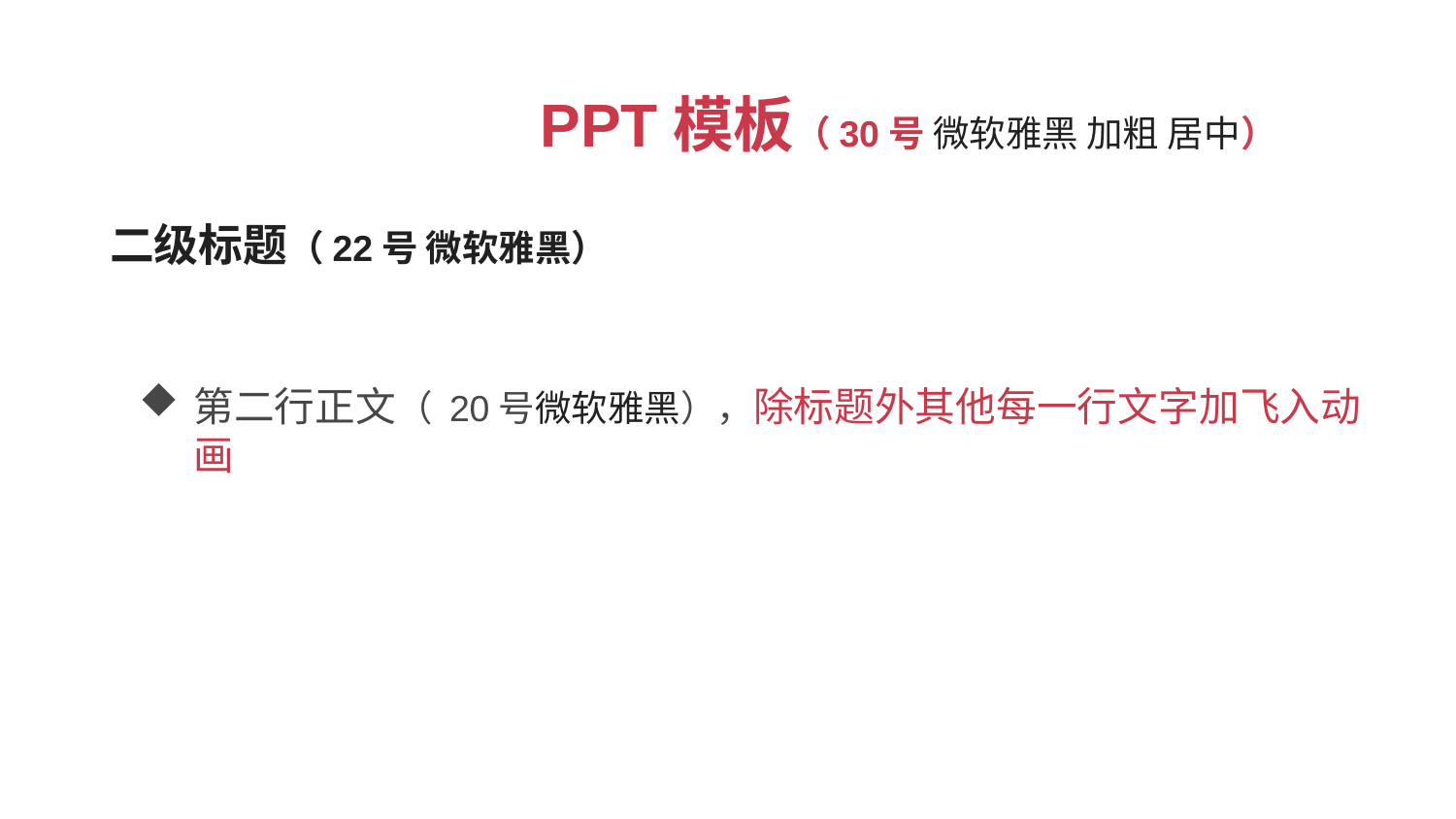

PPT模板（30号 微软雅黑 加粗 居中）
 二级标题（22号 微软雅黑）
第二行正文（ 20号微软雅黑），除标题外其他每一行文字加飞入动画